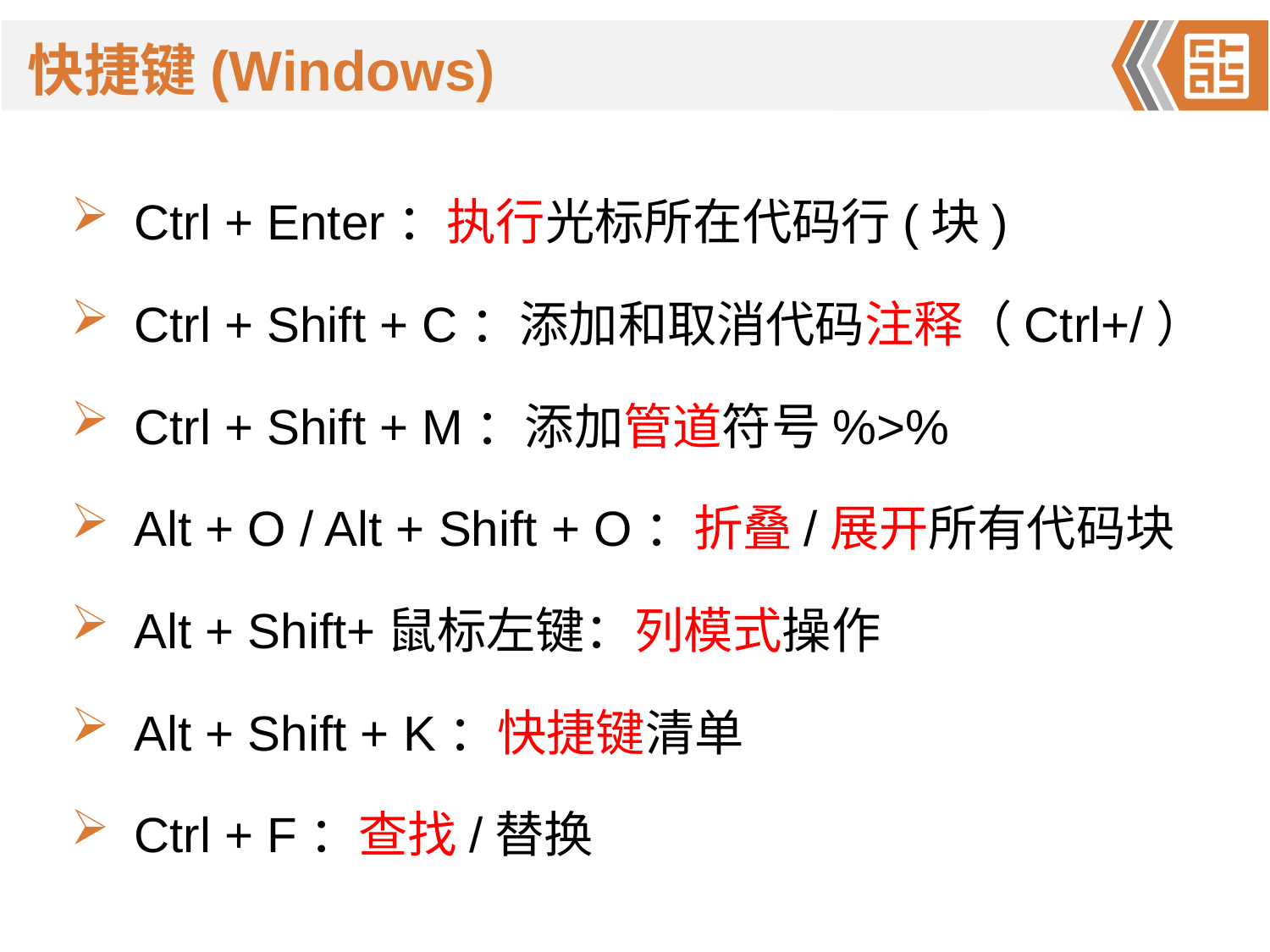

快捷键(Windows)
Ctrl + Enter：执行光标所在代码行(块)
Ctrl + Shift + C：添加和取消代码注释（Ctrl+/）
Ctrl + Shift + M：添加管道符号%>%
Alt + O / Alt + Shift + O：折叠/展开所有代码块
Alt + Shift+鼠标左键：列模式操作
Alt + Shift + K：快捷键清单
Ctrl + F：查找/替换